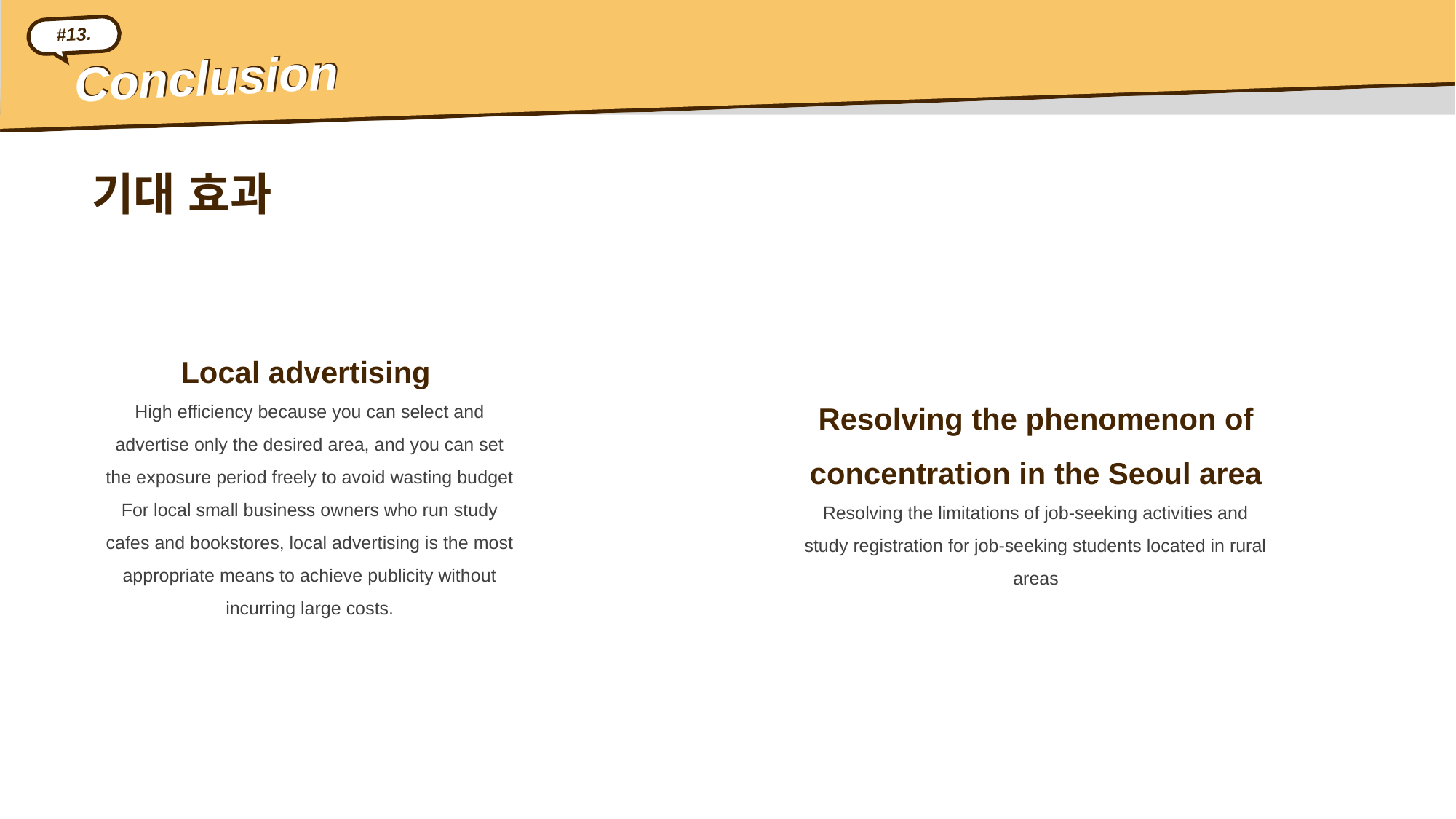

#13.
Conclusion
Conclusion
기대 효과
 Local advertising
High efficiency because you can select and advertise only the desired area, and you can set the exposure period freely to avoid wasting budget
For local small business owners who run study cafes and bookstores, local advertising is the most appropriate means to achieve publicity without incurring large costs.
Resolving the phenomenon of concentration in the Seoul area
Resolving the limitations of job-seeking activities and study registration for job-seeking students located in rural areas